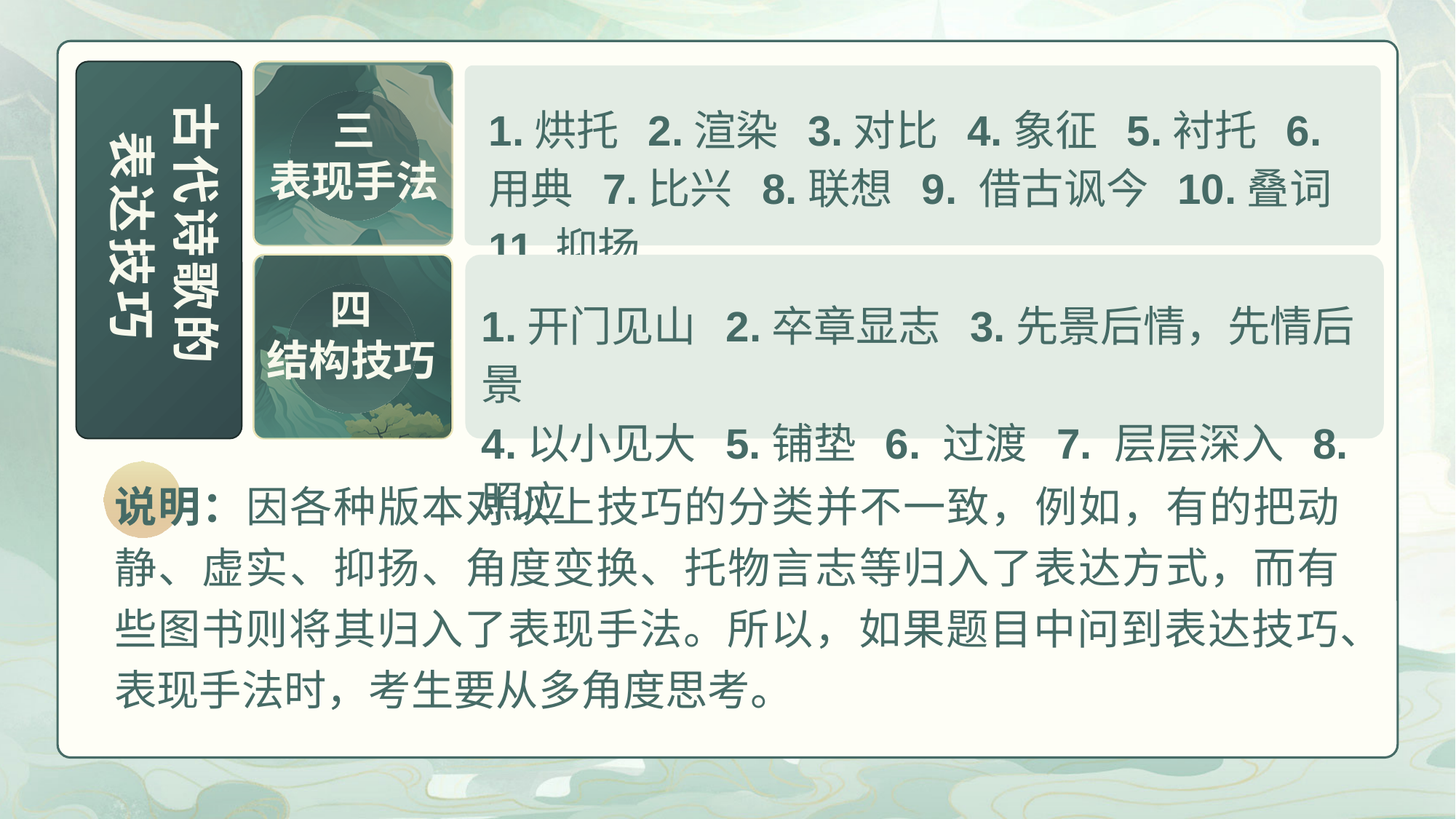

三
表现手法

古代诗歌的表达技巧
1.烘托  2.渲染  3.对比  4.象征  5.衬托  6.用典  7.比兴  8.联想  9. 借古讽今  10.叠词  11.抑扬

四
结构技巧

1.开门见山  2.卒章显志  3.先景后情，先情后景
4.以小见大  5.铺垫  6. 过渡  7. 层层深入  8.照应

说明：因各种版本对以上技巧的分类并不一致，例如，有的把动静、虚实、抑扬、角度变换、托物言志等归入了表达方式，而有些图书则将其归入了表现手法。所以，如果题目中问到表达技巧、表现手法时，考生要从多角度思考。